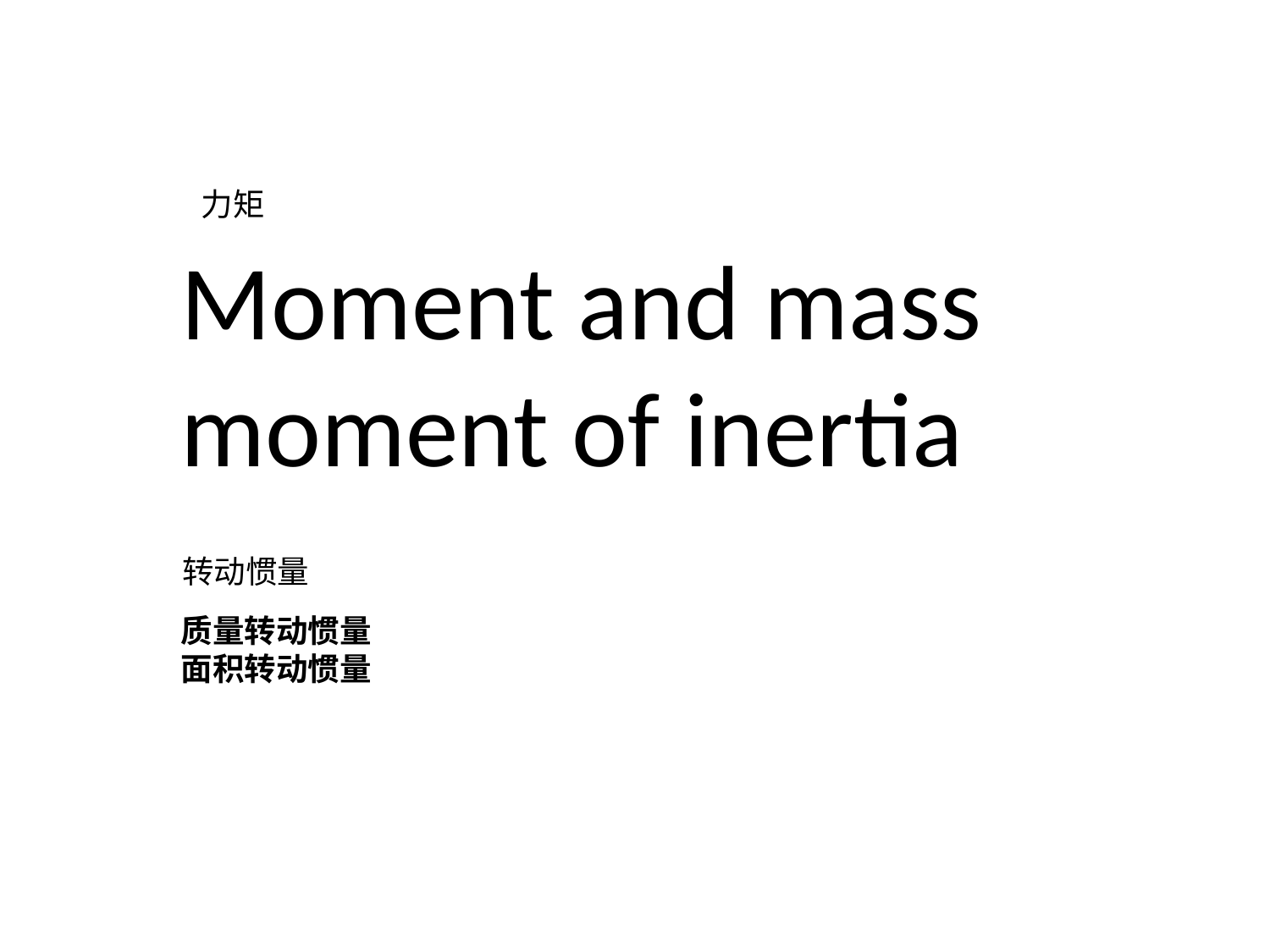

力矩
Moment and mass moment of inertia
转动惯量
质量转动惯量
面积转动惯量